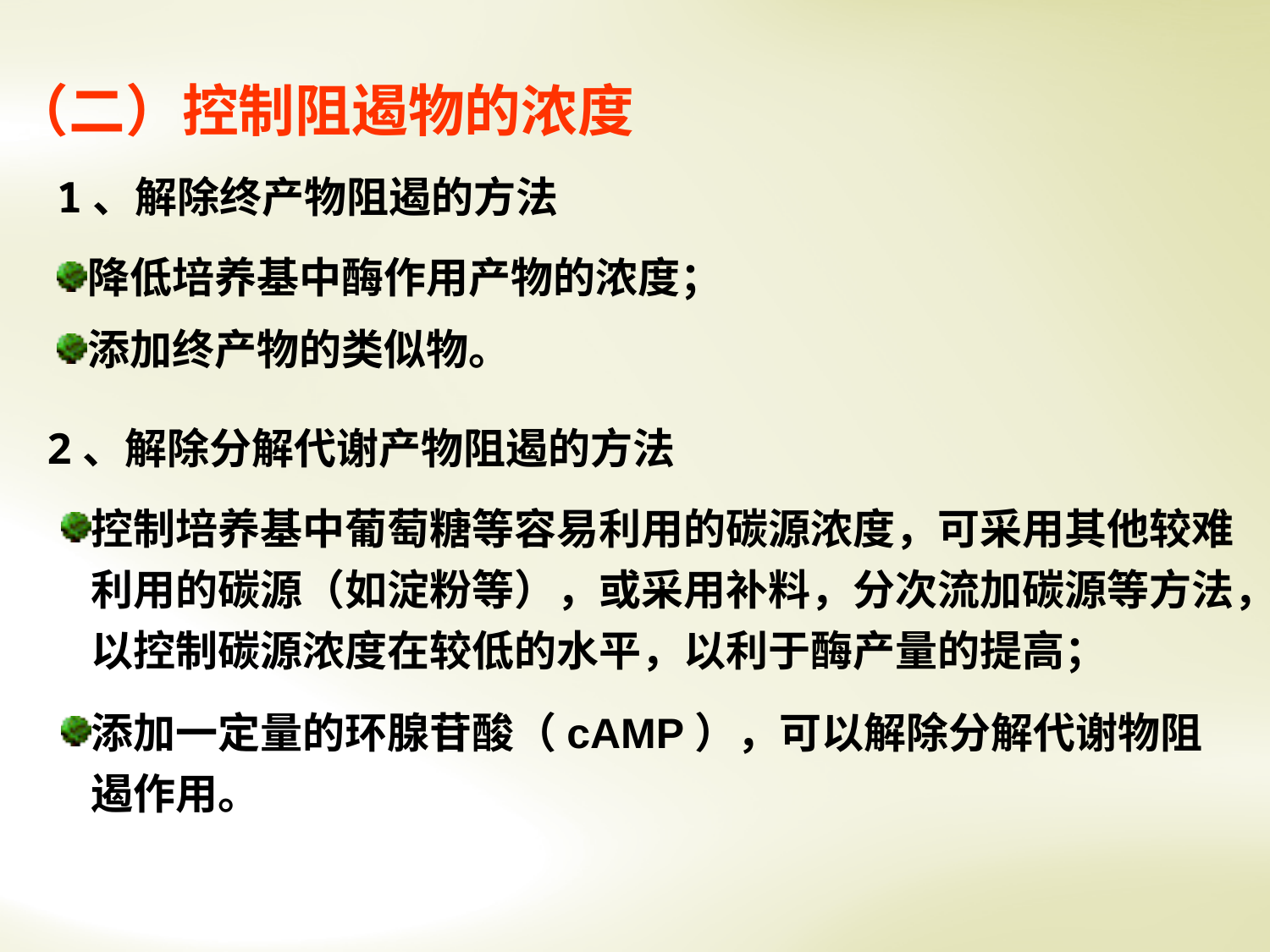

（二）控制阻遏物的浓度
1、解除终产物阻遏的方法
降低培养基中酶作用产物的浓度；
添加终产物的类似物。
2、解除分解代谢产物阻遏的方法
控制培养基中葡萄糖等容易利用的碳源浓度，可采用其他较难利用的碳源（如淀粉等），或采用补料，分次流加碳源等方法，以控制碳源浓度在较低的水平，以利于酶产量的提高；
添加一定量的环腺苷酸（cAMP），可以解除分解代谢物阻遏作用。